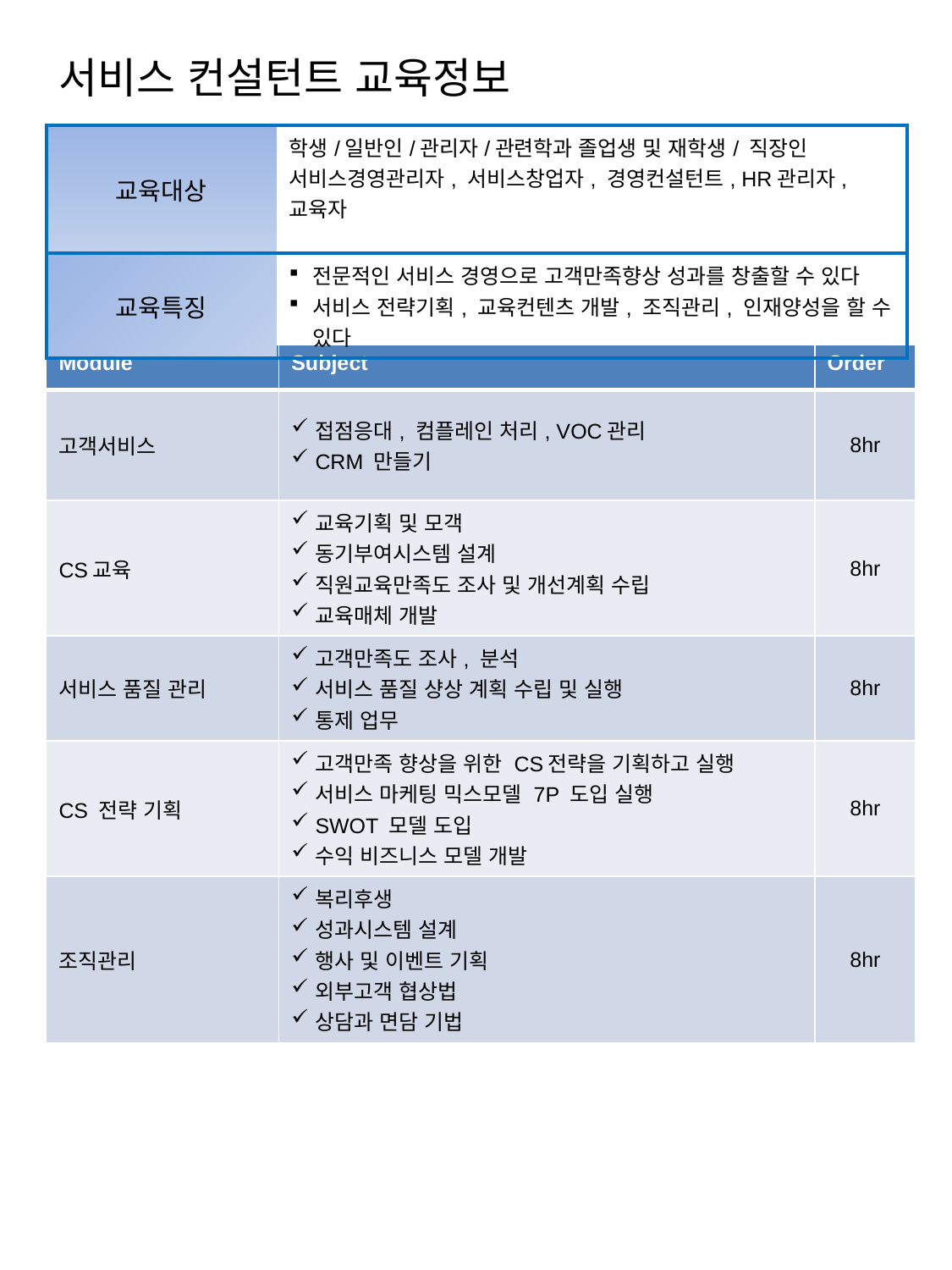

서비스 컨설턴트 교육정보
| 교육대상 | 학생/일반인/관리자/관련학과 졸업생 및 재학생/ 직장인 서비스경영관리자, 서비스창업자, 경영컨설턴트, HR관리자, 교육자 |
| --- | --- |
| 교육특징 | 전문적인 서비스 경영으로 고객만족향상 성과를 창출할 수 있다 서비스 전략기획, 교육컨텐츠 개발, 조직관리, 인재양성을 할 수 있다 |
| Module | Subject | Order |
| --- | --- | --- |
| 고객서비스 | 접점응대, 컴플레인 처리, VOC관리 CRM 만들기 | 8hr |
| CS교육 | 교육기획 및 모객 동기부여시스템 설계 직원교육만족도 조사 및 개선계획 수립 교육매체 개발 | 8hr |
| 서비스 품질 관리 | 고객만족도 조사, 분석 서비스 품질 샹상 계획 수립 및 실행 통제 업무 | 8hr |
| CS 전략 기획 | 고객만족 향상을 위한 CS전략을 기획하고 실행 서비스 마케팅 믹스모델 7P 도입 실행 SWOT 모델 도입 수익 비즈니스 모델 개발 | 8hr |
| 조직관리 | 복리후생 성과시스템 설계 행사 및 이벤트 기획 외부고객 협상법 상담과 면담 기법 | 8hr |